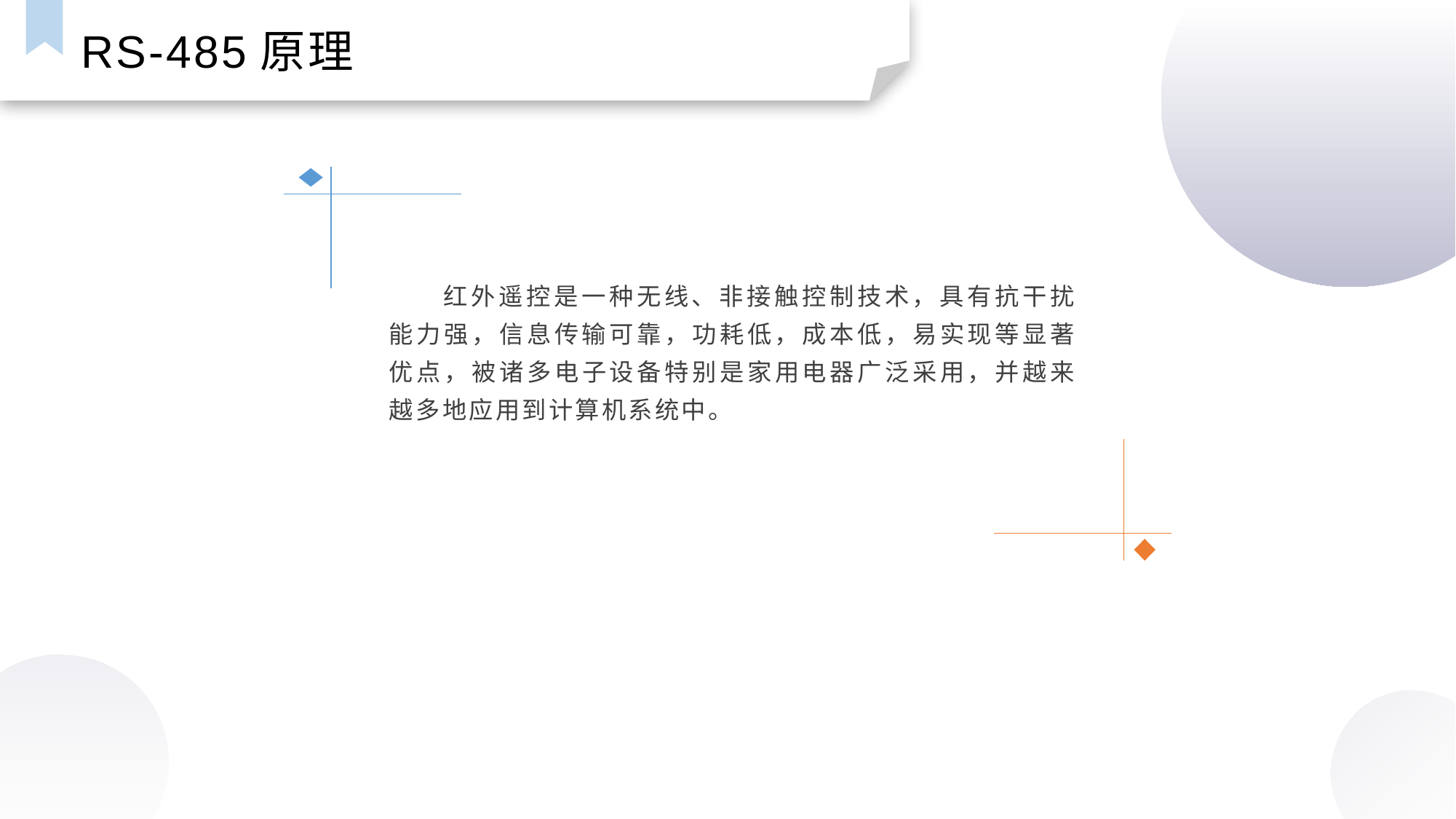

RS-485原理

红外遥控是一种无线、非接触控制技术，具有抗干扰能力强，信息传输可靠，功耗低，成本低，易实现等显著优点，被诸多电子设备特别是家用电器广泛采用，并越来越多地应用到计算机系统中。